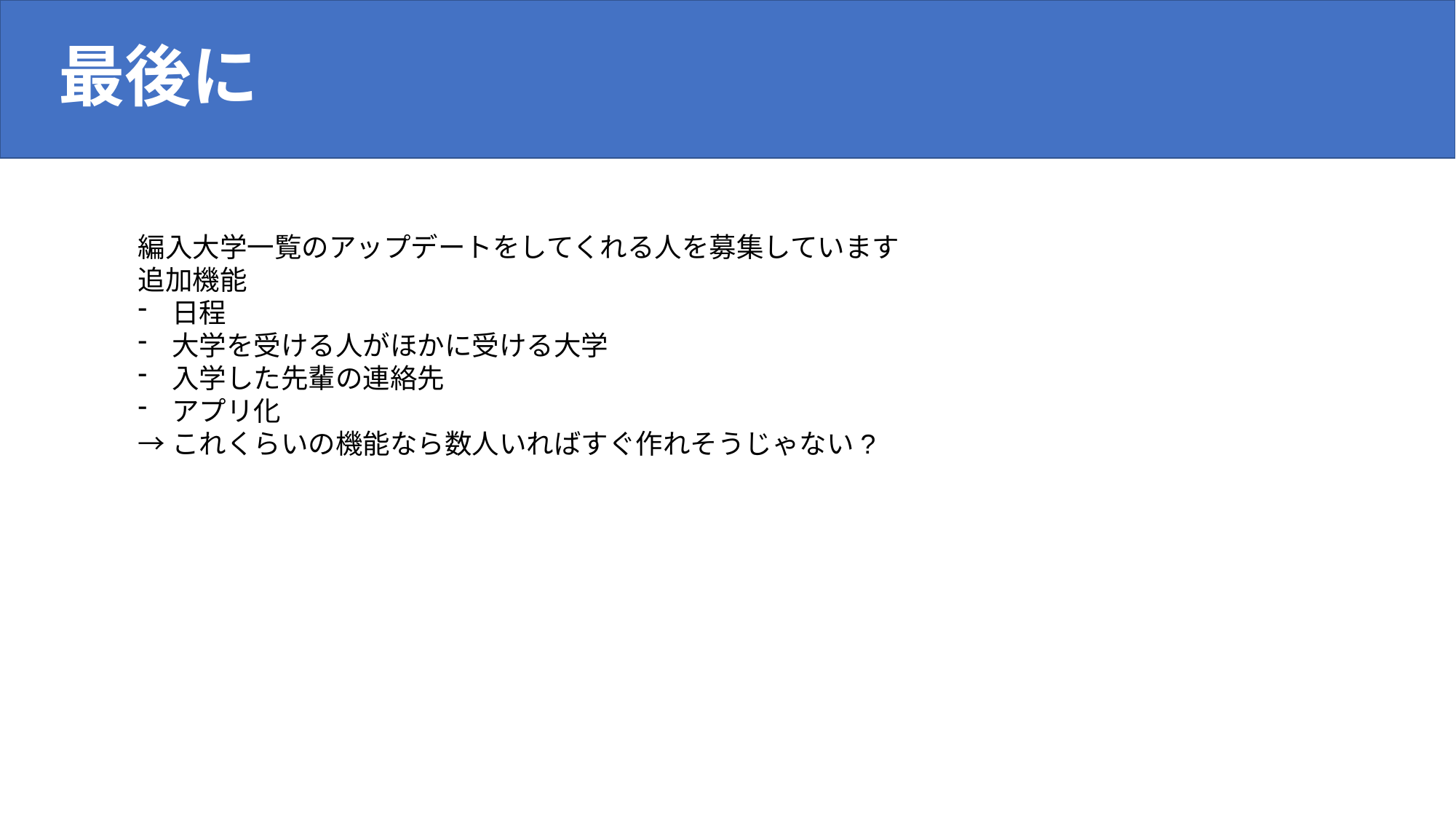

# 最後に
編入大学一覧のアップデートをしてくれる人を募集しています
追加機能
日程
大学を受ける人がほかに受ける大学
入学した先輩の連絡先
アプリ化
→これくらいの機能なら数人いればすぐ作れそうじゃない?